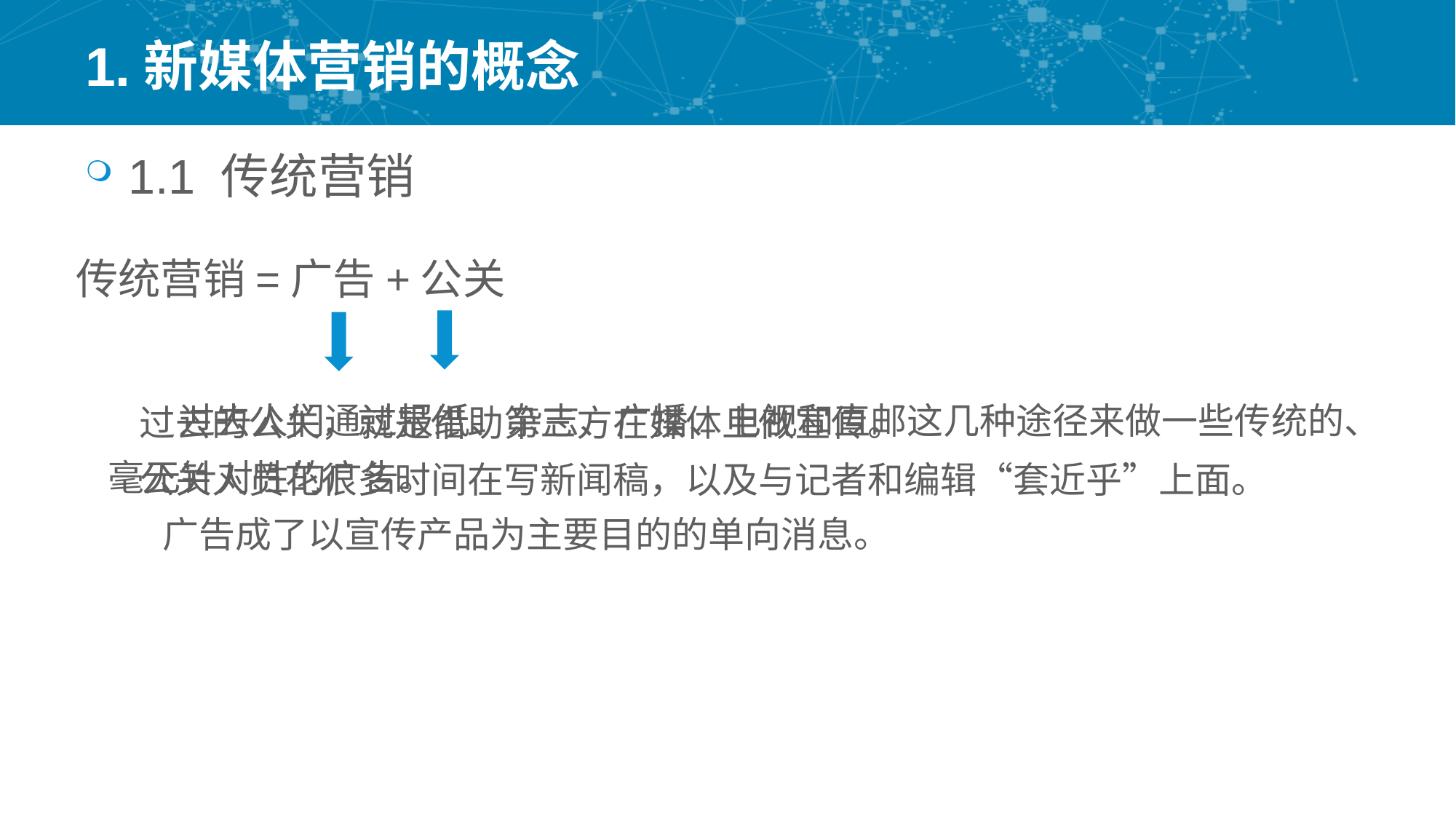

# 1.新媒体营销的概念
1.1 传统营销
传统营销=广告+公关

 过去人们通过报纸、杂志、广播、电视和直邮这几种途径来做一些传统的、毫无针对性的广告。
广告成了以宣传产品为主要目的的单向消息。
过去的公关，就是借助第三方在媒体上做宣传。
公关人员花很多时间在写新闻稿，以及与记者和编辑“套近乎”上面。